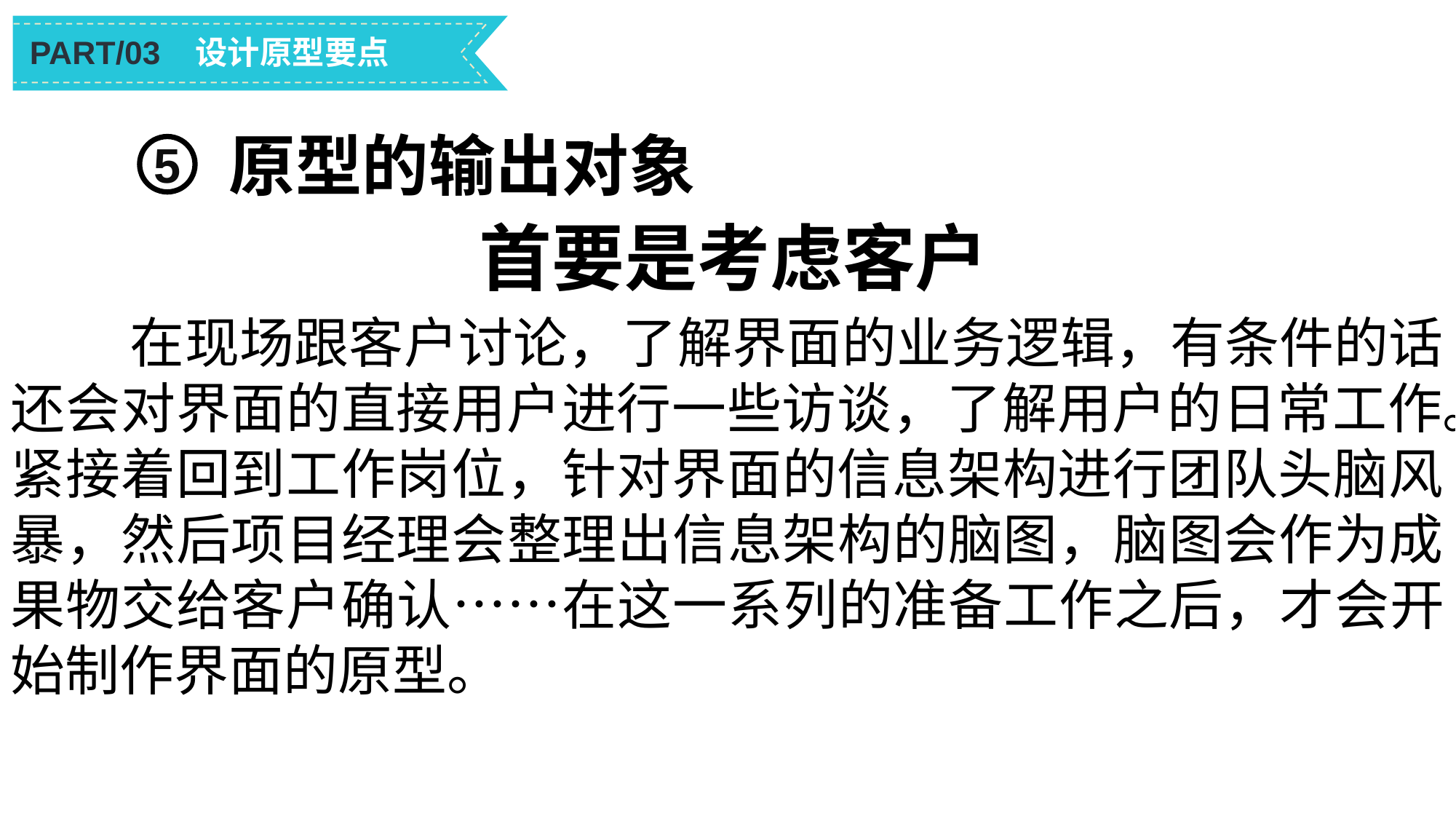

PART/03   设计原型要点
原型的输出对象
5

首要是考虑客户
      在现场跟客户讨论，了解界面的业务逻辑，有条件的话还会对界面的直接用户进行一些访谈，了解用户的日常工作。紧接着回到工作岗位，针对界面的信息架构进行团队头脑风暴，然后项目经理会整理出信息架构的脑图，脑图会作为成果物交给客户确认……在这一系列的准备工作之后，才会开始制作界面的原型。